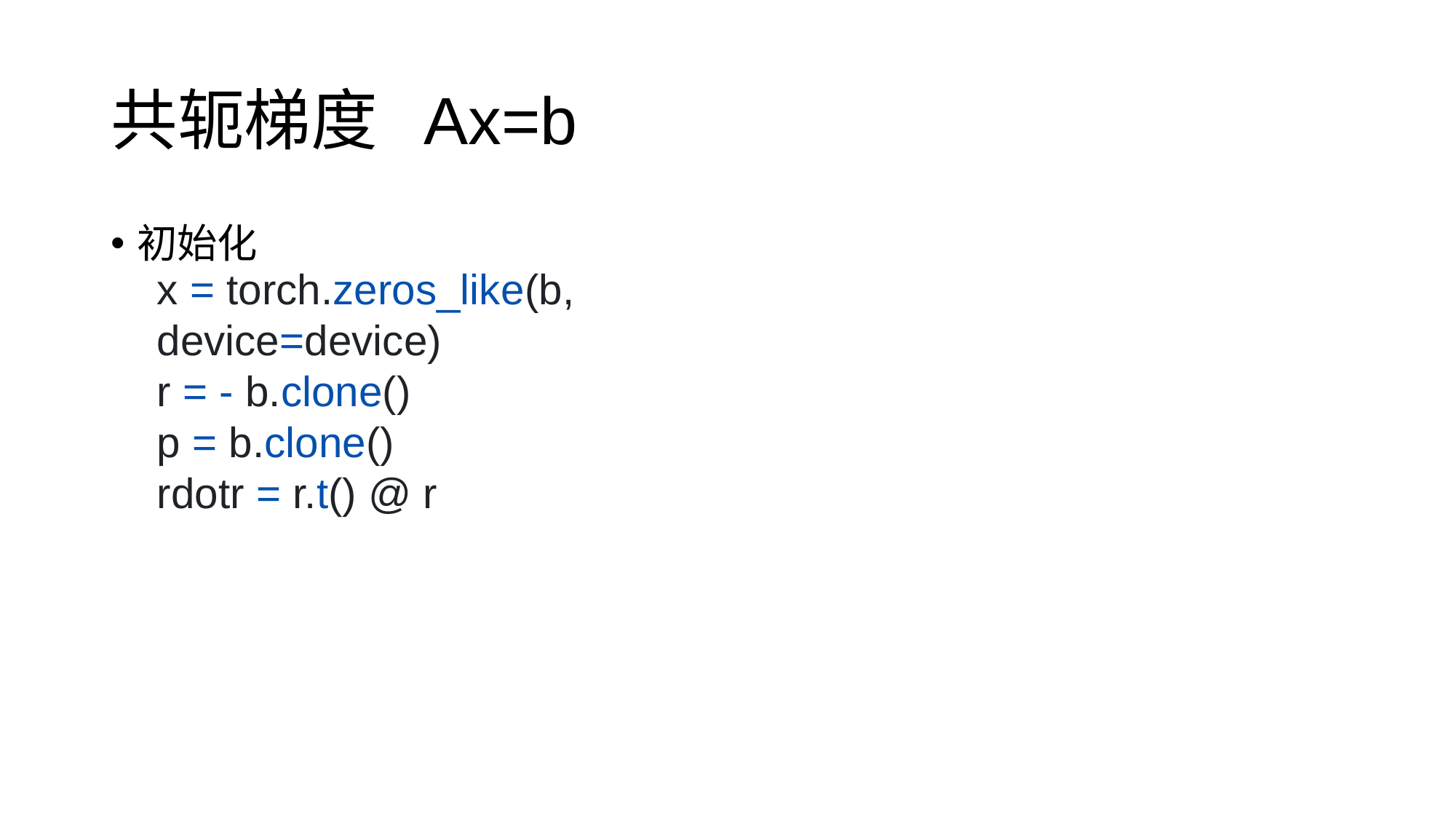

# 共轭梯度  Ax=b
初始化
x = torch.zeros_like(b, device=device)
r = - b.clone()
p = b.clone()
rdotr = r.t() @ r